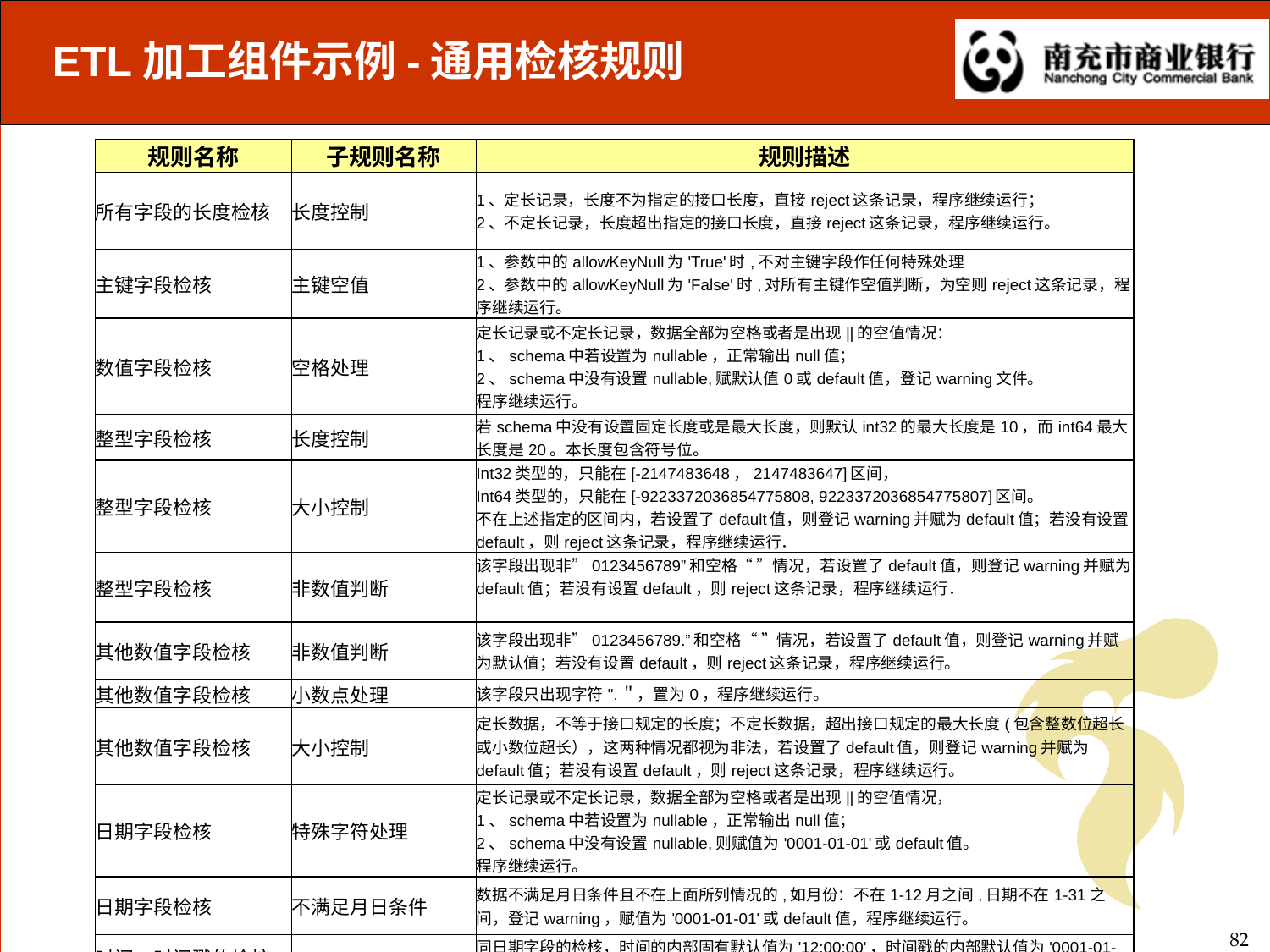

ETL加工组件示例-通用检核规则
| 规则名称 | 子规则名称 | 规则描述 |
| --- | --- | --- |
| 所有字段的长度检核 | 长度控制 | 1、定长记录，长度不为指定的接口长度，直接reject这条记录，程序继续运行； 2、不定长记录，长度超出指定的接口长度，直接reject这条记录，程序继续运行。 |
| 主键字段检核 | 主键空值 | 1、参数中的allowKeyNull为'True'时,不对主键字段作任何特殊处理 2、参数中的allowKeyNull为'False'时,对所有主键作空值判断，为空则reject这条记录，程序继续运行。 |
| 数值字段检核 | 空格处理 | 定长记录或不定长记录，数据全部为空格或者是出现||的空值情况： 1、schema中若设置为nullable，正常输出null值； 2、schema中没有设置nullable,赋默认值0或default值，登记warning文件。 程序继续运行。 |
| 整型字段检核 | 长度控制 | 若schema中没有设置固定长度或是最大长度，则默认int32的最大长度是10，而int64最大长度是20。本长度包含符号位。 |
| 整型字段检核 | 大小控制 | Int32类型的，只能在[-2147483648，2147483647]区间， Int64类型的，只能在[-9223372036854775808, 9223372036854775807]区间。 不在上述指定的区间内，若设置了default值，则登记warning并赋为default值；若没有设置default，则reject这条记录，程序继续运行． |
| 整型字段检核 | 非数值判断 | 该字段出现非”0123456789”和空格“ ”情况，若设置了default值，则登记warning并赋为default值；若没有设置default，则reject这条记录，程序继续运行． |
| 其他数值字段检核 | 非数值判断 | 该字段出现非”0123456789.”和空格“ ”情况，若设置了default值，则登记warning并赋为默认值；若没有设置default，则reject这条记录，程序继续运行。 |
| 其他数值字段检核 | 小数点处理 | 该字段只出现字符".＂，置为0，程序继续运行。 |
| 其他数值字段检核 | 大小控制 | 定长数据，不等于接口规定的长度；不定长数据，超出接口规定的最大长度(包含整数位超长或小数位超长），这两种情况都视为非法，若设置了default值，则登记warning并赋为default值；若没有设置default，则reject这条记录，程序继续运行。 |
| 日期字段检核 | 特殊字符处理 | 定长记录或不定长记录，数据全部为空格或者是出现||的空值情况， 1、schema中若设置为nullable，正常输出null值； 2、schema中没有设置nullable,则赋值为'0001-01-01'或default值。 程序继续运行。 |
| 日期字段检核 | 不满足月日条件 | 数据不满足月日条件且不在上面所列情况的,如月份：不在1-12月之间,日期不在1-31之间，登记warning，赋值为'0001-01-01'或default值，程序继续运行。 |
| 时间、时间戳的检核 |  | 同日期字段的检核，时间的内部固有默认值为'12:00:00'，时间戳的内部默认值为'0001-01-01 12:00:00'。 |
82